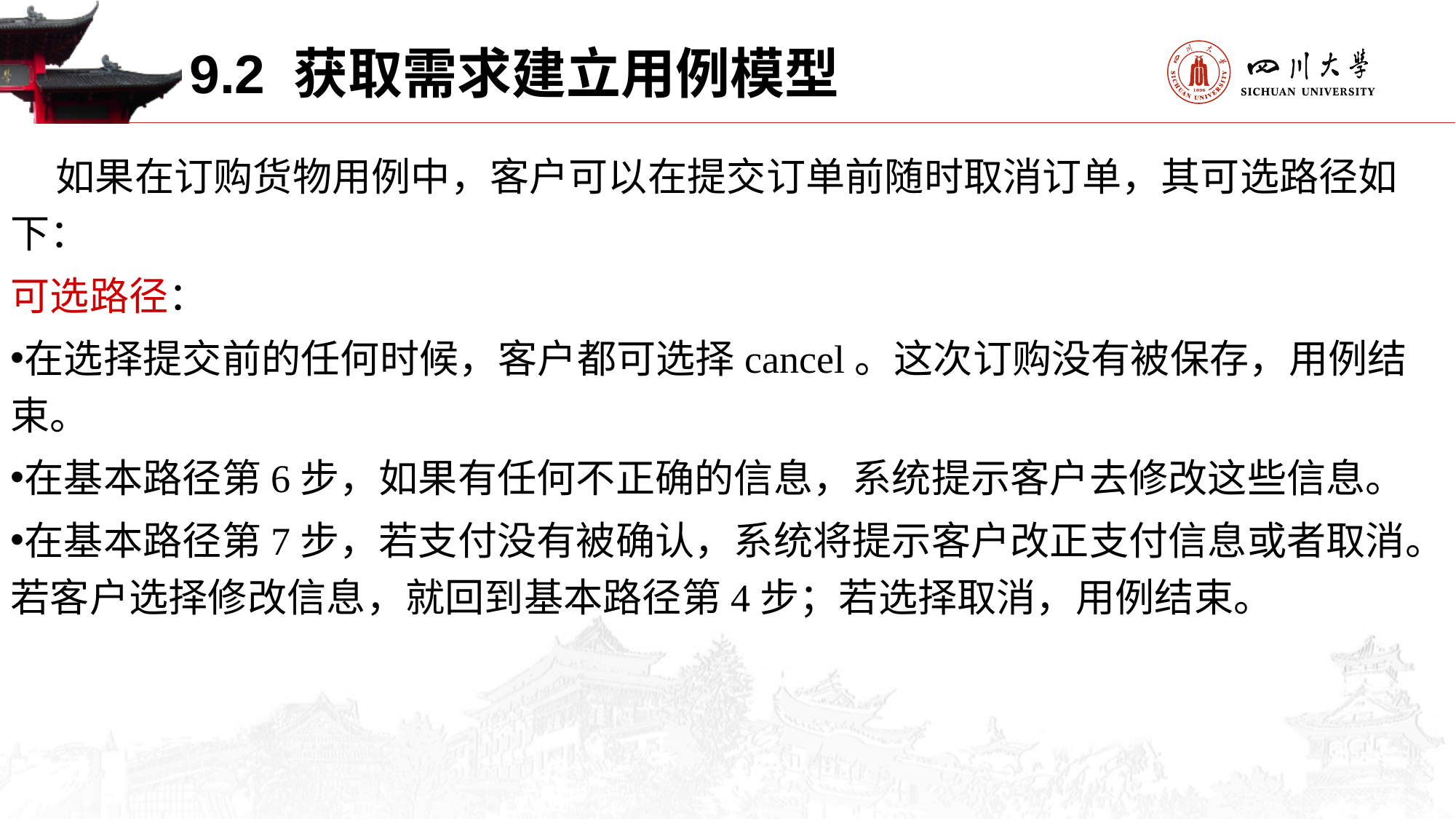

9.2 获取需求建立用例模型

    如果在订购货物用例中，客户可以在提交订单前随时取消订单，其可选路径如下：
可选路径：
在选择提交前的任何时候，客户都可选择cancel。这次订购没有被保存，用例结束。
在基本路径第6步，如果有任何不正确的信息，系统提示客户去修改这些信息。
在基本路径第7步，若支付没有被确认，系统将提示客户改正支付信息或者取消。若客户选择修改信息，就回到基本路径第4步；若选择取消，用例结束。